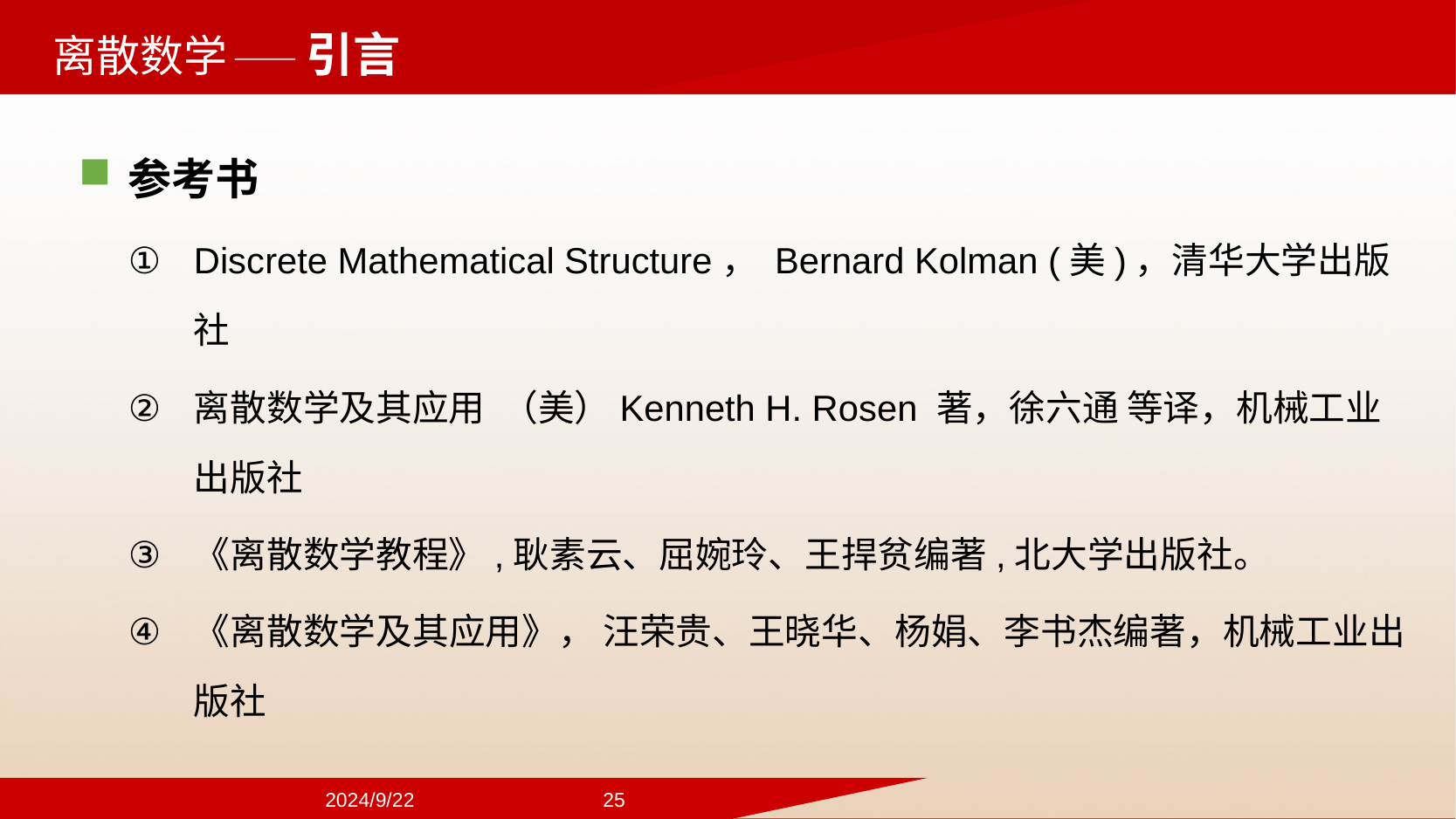

——引言
参考书
Discrete Mathematical Structure， Bernard Kolman (美)，清华大学出版社
离散数学及其应用  （美）Kenneth H. Rosen 著，徐六通 等译，机械工业出版社
《离散数学教程》,耿素云、屈婉玲、王捍贫编著,北大学出版社。
《离散数学及其应用》， 汪荣贵、王晓华、杨娟、李书杰编著，机械工业出版社

2024/9/22
25